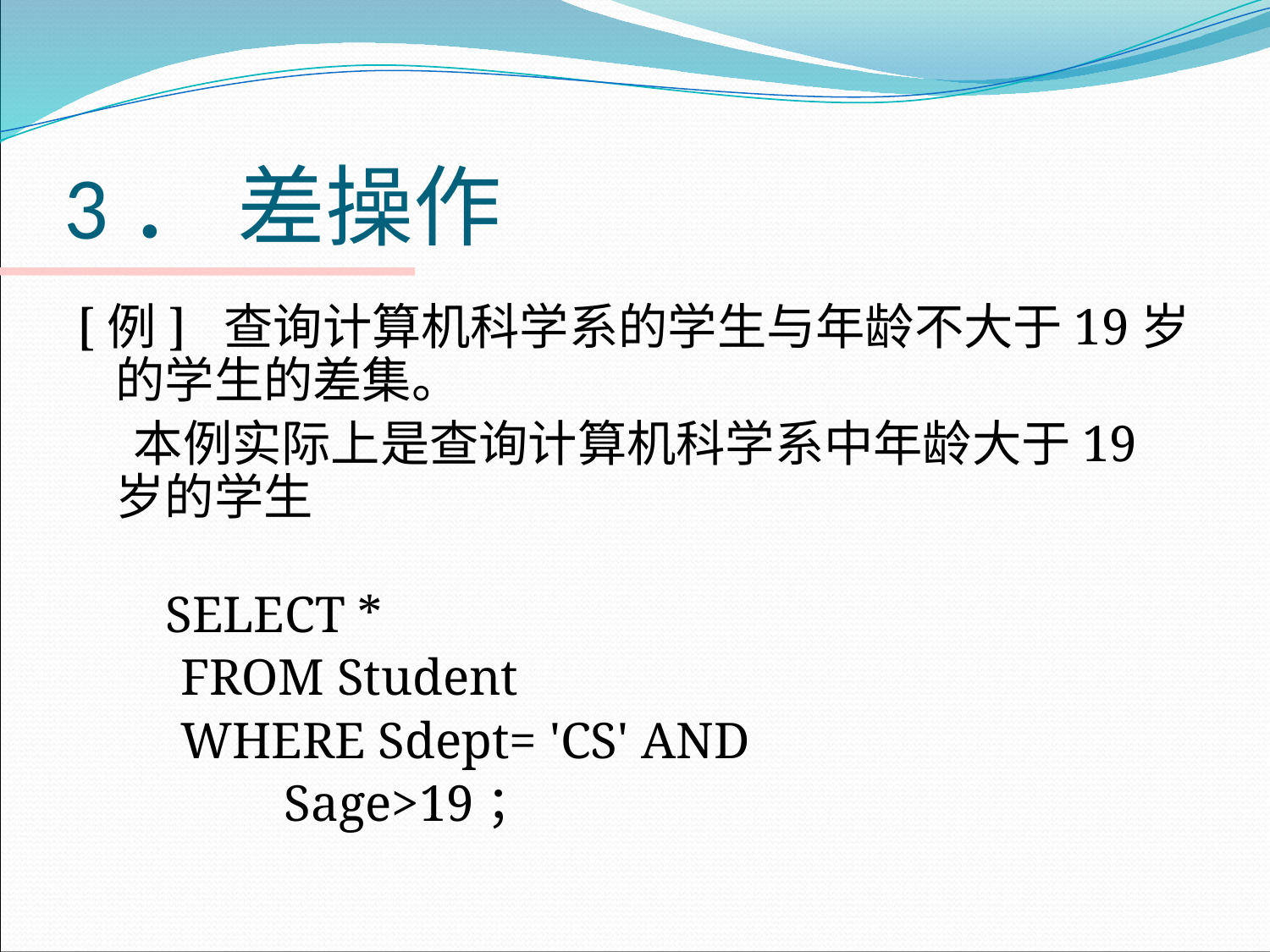

# 3． 差操作
[例]  查询计算机科学系的学生与年龄不大于19岁的学生的差集。
    本例实际上是查询计算机科学系中年龄大于19岁的学生

        SELECT *
        FROM Student
        WHERE Sdept= 'CS' AND
                Sage>19；

343